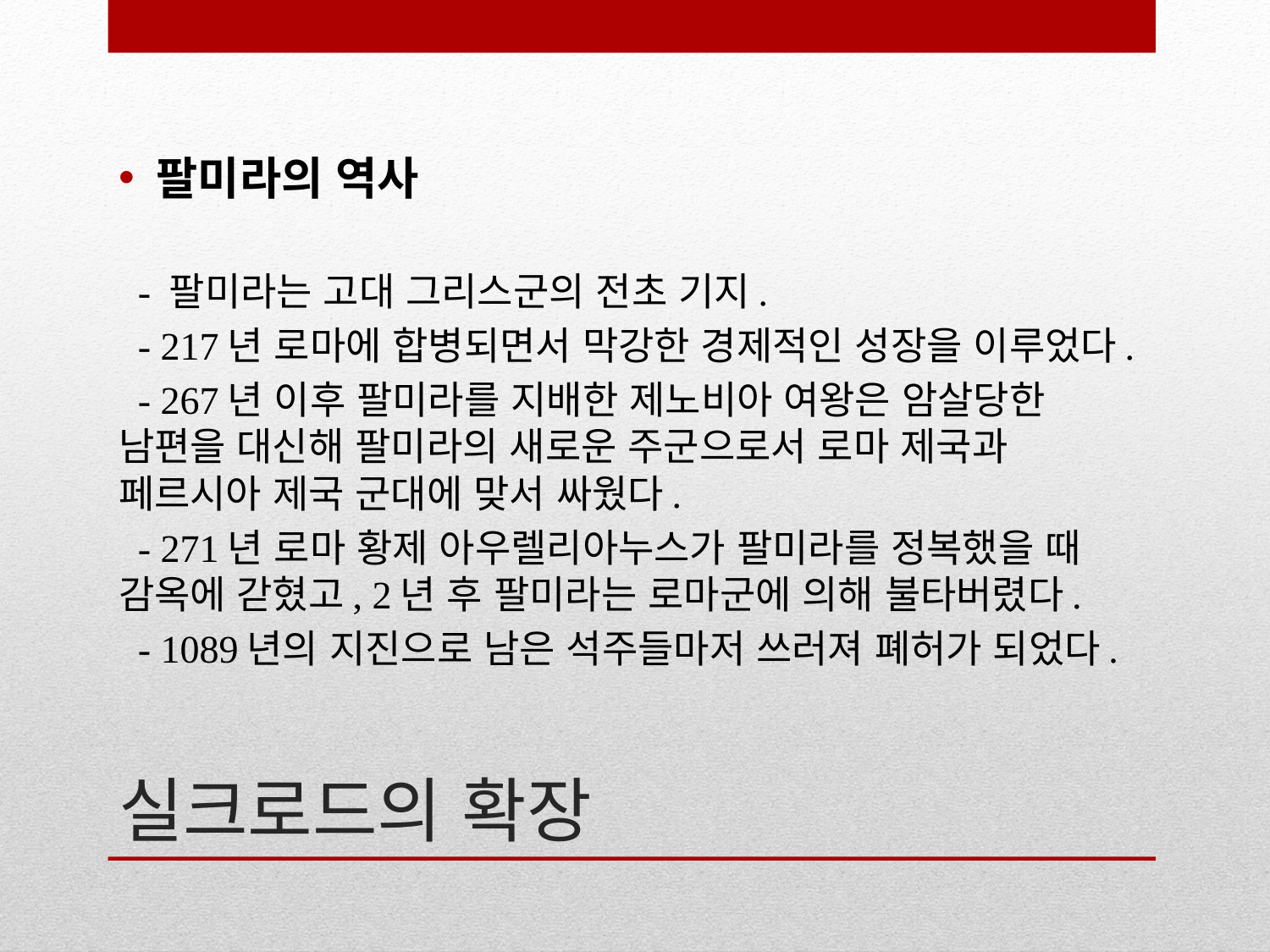

팔미라의 역사

  - 팔미라는 고대 그리스군의 전초 기지.
  - 217년 로마에 합병되면서 막강한 경제적인 성장을 이루었다.
  - 267년 이후 팔미라를 지배한 제노비아 여왕은 암살당한 남편을 대신해 팔미라의 새로운 주군으로서 로마 제국과 페르시아 제국 군대에 맞서 싸웠다.
  - 271년 로마 황제 아우렐리아누스가 팔미라를 정복했을 때 감옥에 갇혔고, 2년 후 팔미라는 로마군에 의해 불타버렸다.
  - 1089년의 지진으로 남은 석주들마저 쓰러져 폐허가 되었다.
# 실크로드의 확장